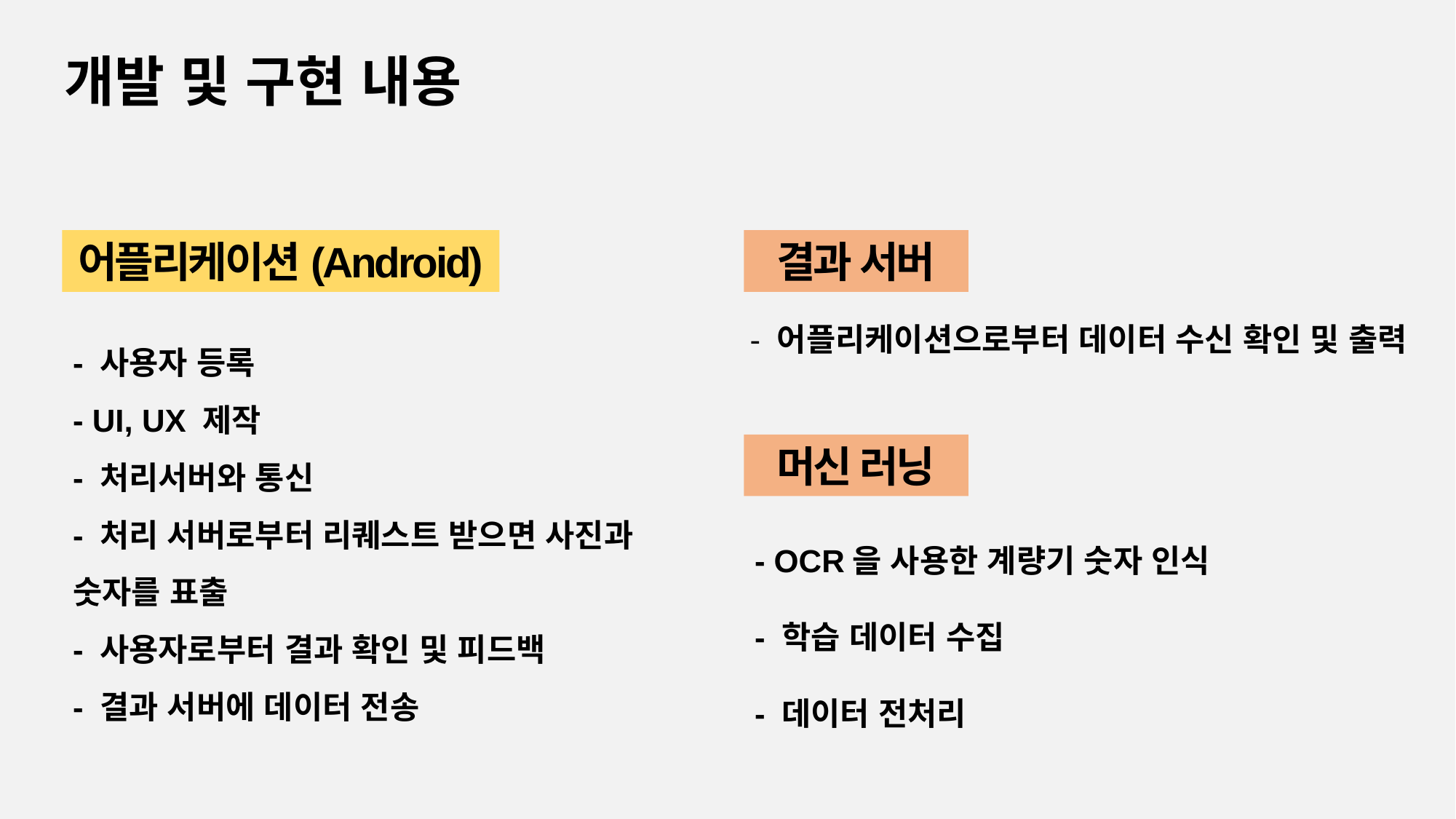

개발 및 구현 내용
어플리케이션(Android)
- 사용자 등록
- UI, UX 제작
- 처리서버와 통신
- 처리 서버로부터 리퀘스트 받으면 사진과 숫자를 표출
- 사용자로부터 결과 확인 및 피드백
- 결과 서버에 데이터 전송
머신 러닝
- OCR을 사용한 계량기 숫자 인식
- 학습 데이터 수집
- 데이터 전처리
결과 서버
- 어플리케이션으로부터 데이터 수신 확인 및 출력